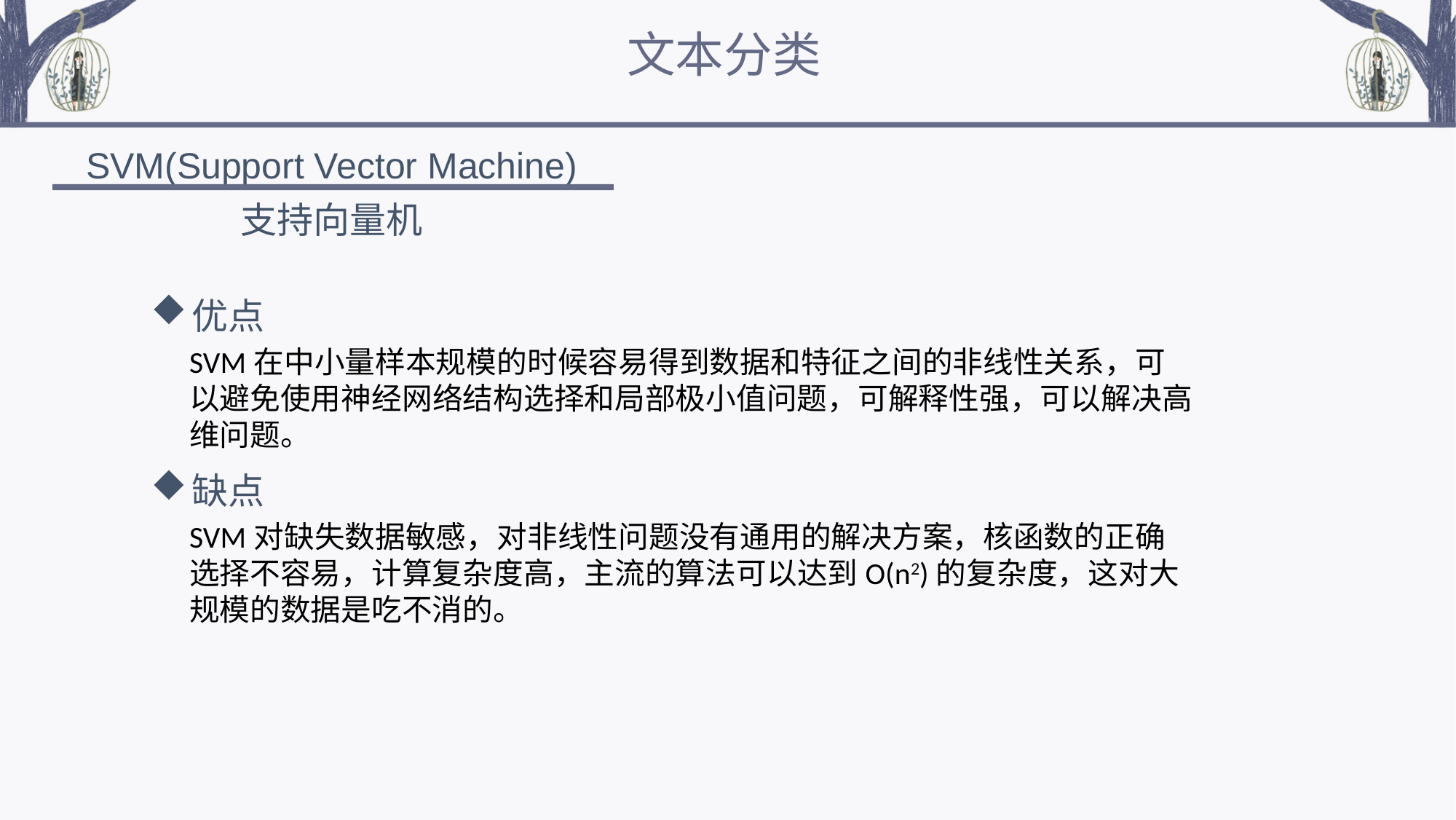

文本分类

SVM(Support Vector Machine)
支持向量机

优点
SVM在中小量样本规模的时候容易得到数据和特征之间的非线性关系，可以避免使用神经网络结构选择和局部极小值问题，可解释性强，可以解决高维问题。
缺点
SVM对缺失数据敏感，对非线性问题没有通用的解决方案，核函数的正确选择不容易，计算复杂度高，主流的算法可以达到O(n2)的复杂度，这对大规模的数据是吃不消的。